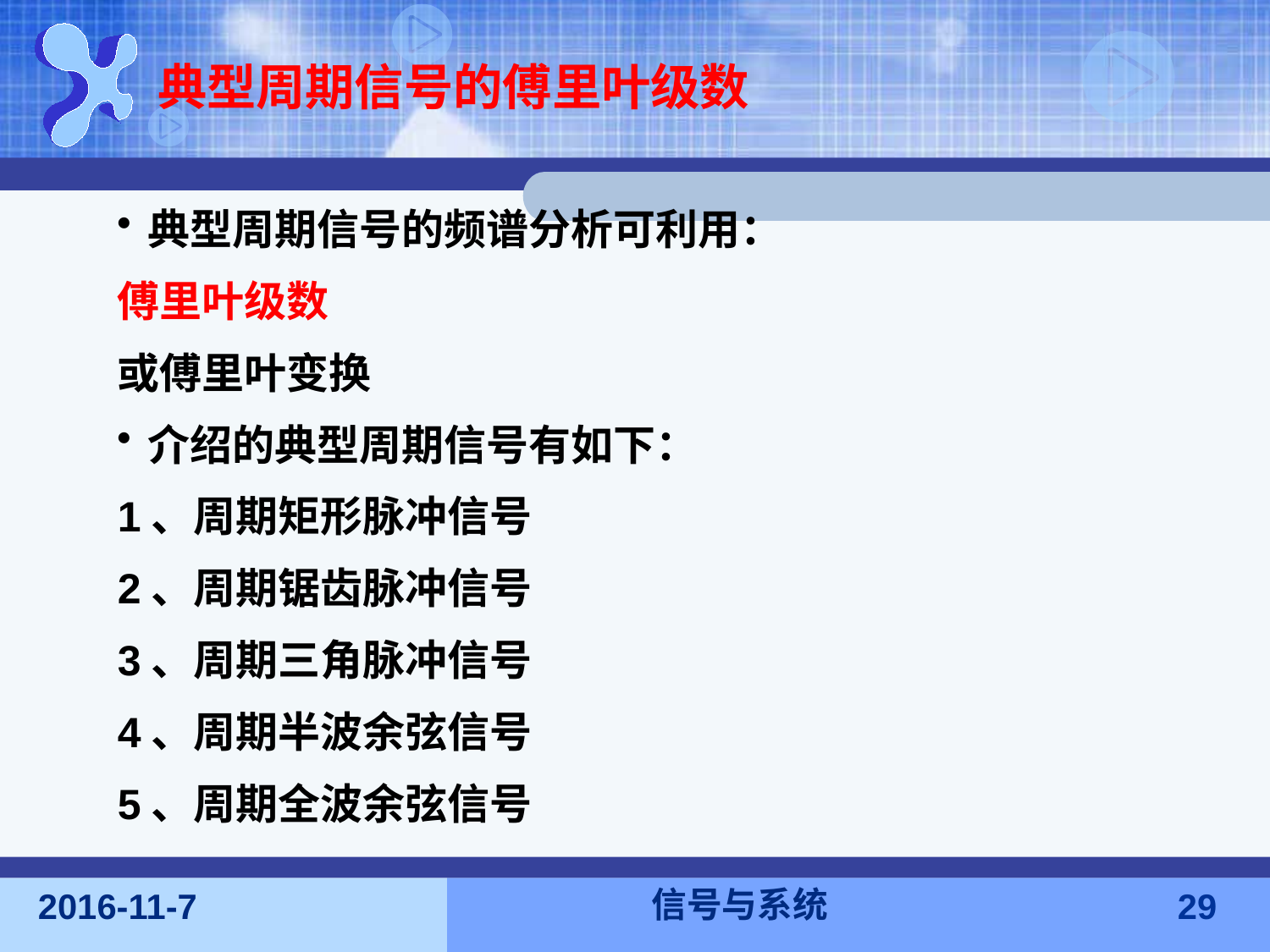

典型周期信号的傅里叶级数
典型周期信号的频谱分析可利用：
傅里叶级数
或傅里叶变换
介绍的典型周期信号有如下：
1、周期矩形脉冲信号
2、周期锯齿脉冲信号
3、周期三角脉冲信号
4、周期半波余弦信号
5、周期全波余弦信号
信号与系统
2016-11-7
29